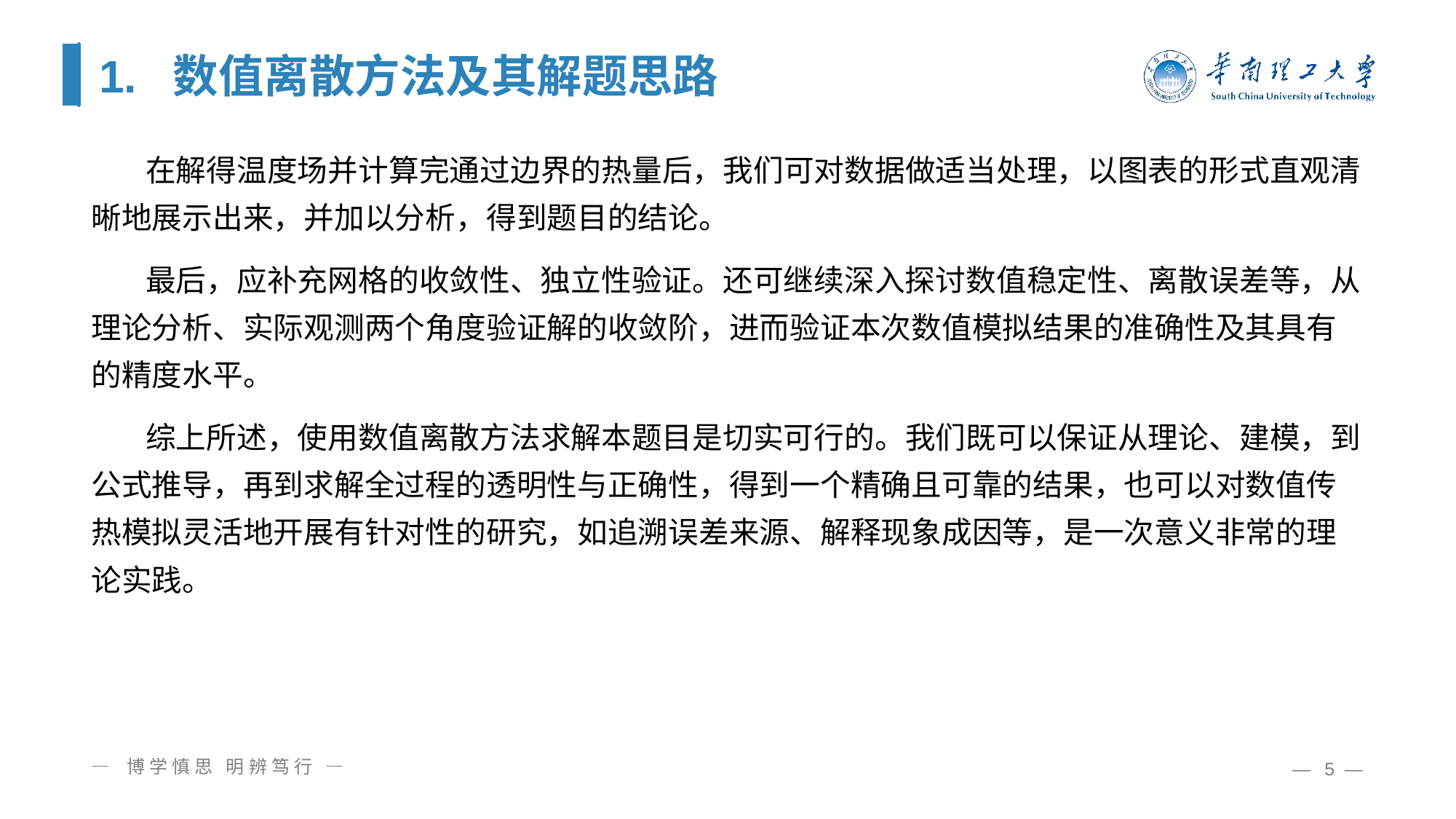

# 1.  数值离散方法及其解题思路
       在解得温度场并计算完通过边界的热量后，我们可对数据做适当处理，以图表的形式直观清晰地展示出来，并加以分析，得到题目的结论。
       最后，应补充网格的收敛性、独立性验证。还可继续深入探讨数值稳定性、离散误差等，从理论分析、实际观测两个角度验证解的收敛阶，进而验证本次数值模拟结果的准确性及其具有的精度水平。
       综上所述，使用数值离散方法求解本题目是切实可行的。我们既可以保证从理论、建模，到公式推导，再到求解全过程的透明性与正确性，得到一个精确且可靠的结果，也可以对数值传热模拟灵活地开展有针对性的研究，如追溯误差来源、解释现象成因等，是一次意义非常的理论实践。
— 博学慎思 明辨笃行 —
— 5 —